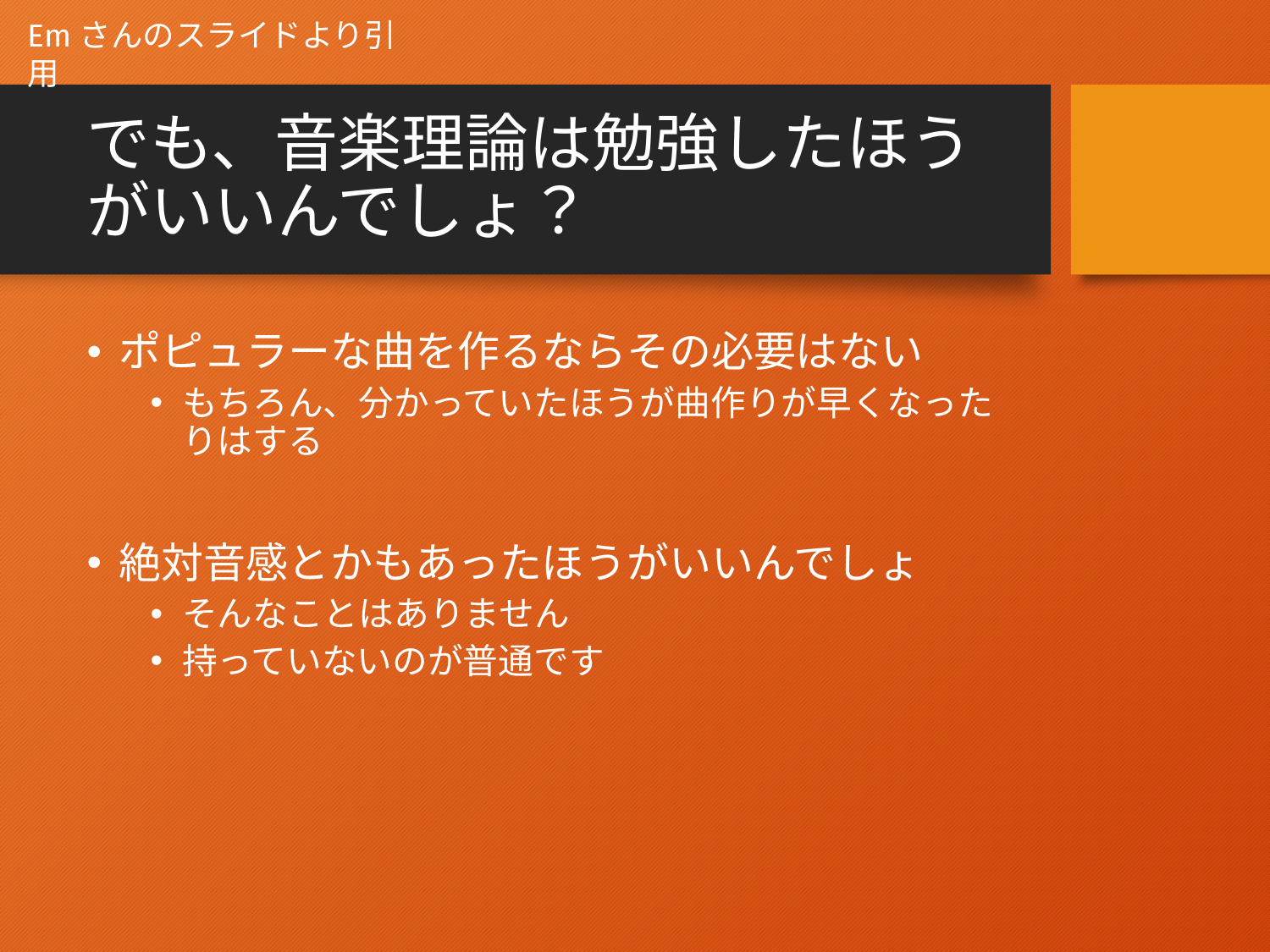

Emさんのスライドより引用
# でも、音楽理論は勉強したほうがいいんでしょ？
ポピュラーな曲を作るならその必要はない
もちろん、分かっていたほうが曲作りが早くなったりはする

絶対音感とかもあったほうがいいんでしょ
そんなことはありません
持っていないのが普通です